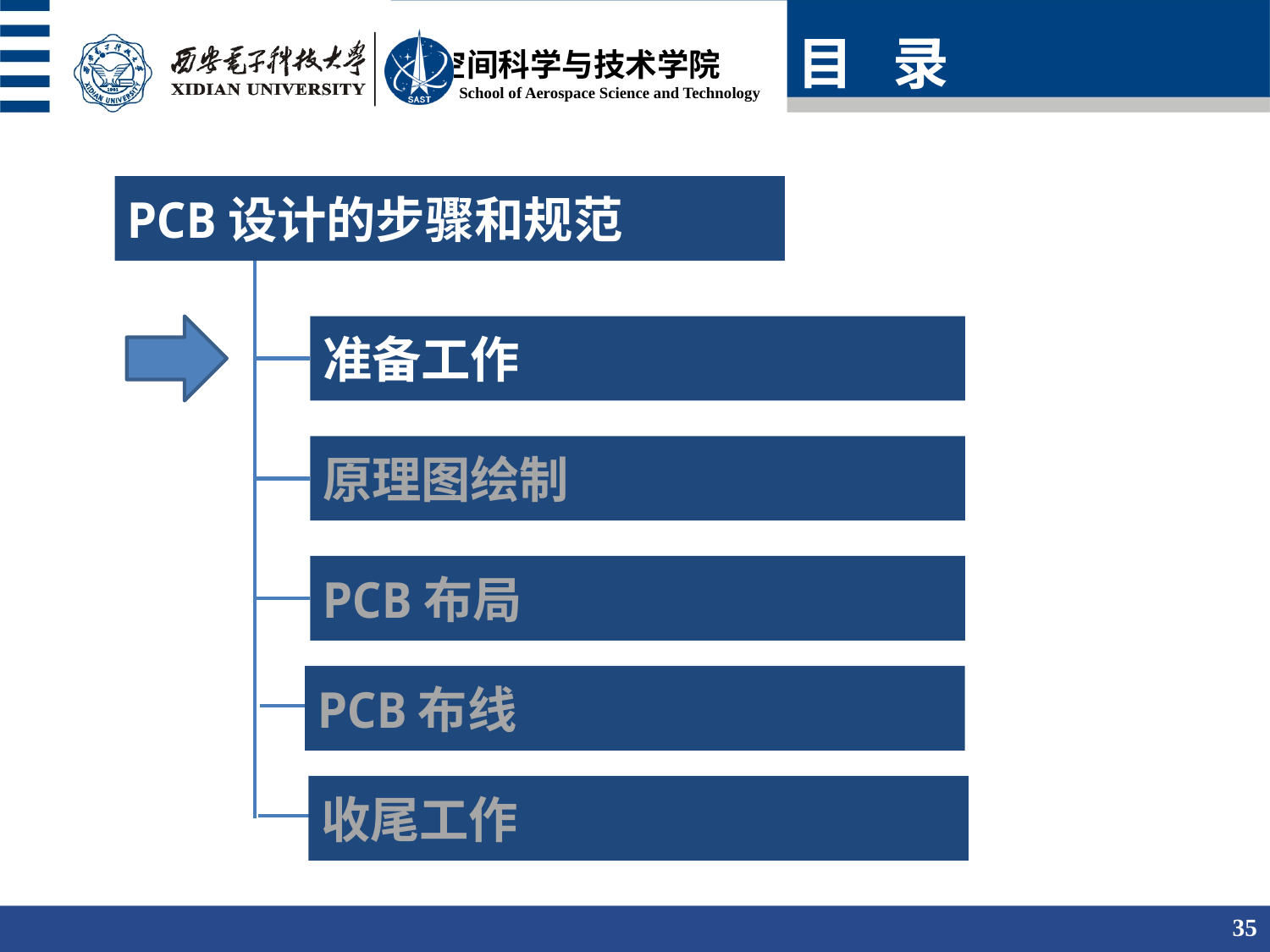

目   录
PCB设计的步骤和规范

准备工作
原理图绘制
PCB布局
PCB布线
收尾工作